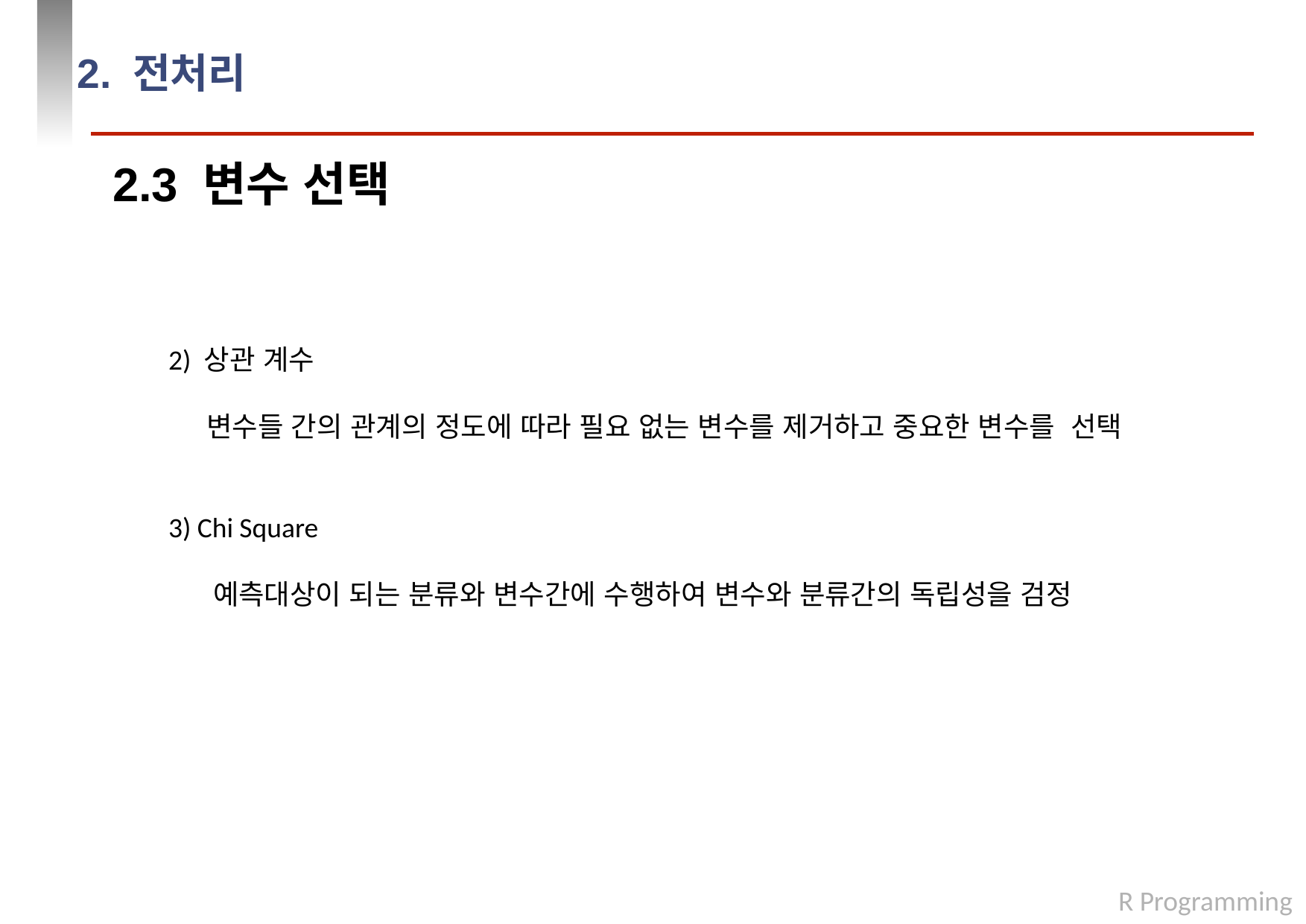

# 2. 전처리
2.3 변수 선택

2) 상관 계수

    변수들 간의 관계의 정도에 따라 필요 없는 변수를 제거하고 중요한 변수를  선택

3) Chi Square

            예측대상이 되는 분류와 변수간에 수행하여 변수와 분류간의 독립성을 검정

R Programming